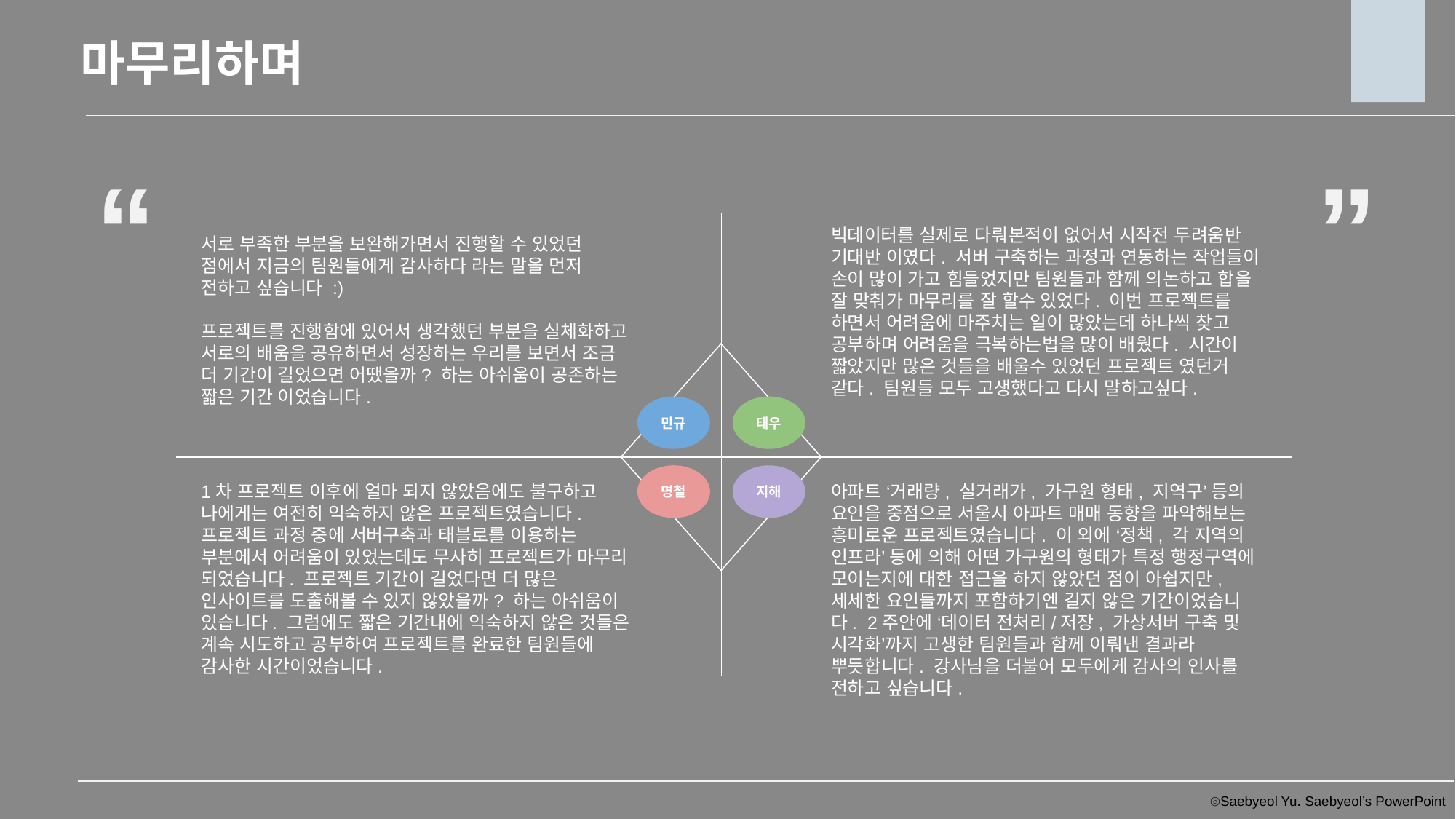

마무리하며
“
”
빅데이터를 실제로 다뤄본적이 없어서 시작전 두려움반 기대반 이였다. 서버 구축하는 과정과 연동하는 작업들이 손이 많이 가고 힘들었지만 팀원들과 함께 의논하고 합을 잘 맞춰가 마무리를 잘 할수 있었다. 이번 프로젝트를 하면서 어려움에 마주치는 일이 많았는데 하나씩 찾고 공부하며 어려움을 극복하는법을 많이 배웠다. 시간이 짧았지만 많은 것들을 배울수 있었던 프로젝트 였던거 같다. 팀원들 모두 고생했다고 다시 말하고싶다.
서로 부족한 부분을 보완해가면서 진행할 수 있었던 점에서 지금의 팀원들에게 감사하다 라는 말을 먼저 전하고 싶습니다 :)

프로젝트를 진행함에 있어서 생각했던 부분을 실체화하고 서로의 배움을 공유하면서 성장하는 우리를 보면서 조금 더 기간이 길었으면 어땠을까? 하는 아쉬움이 공존하는 짧은 기간 이었습니다.

민규
태우
명철
지해
1차 프로젝트 이후에 얼마 되지 않았음에도 불구하고 나에게는 여전히 익숙하지 않은 프로젝트였습니다.
프로젝트 과정 중에 서버구축과 태블로를 이용하는 부분에서 어려움이 있었는데도 무사히 프로젝트가 마무리  되었습니다. 프로젝트 기간이 길었다면 더 많은 인사이트를 도출해볼 수 있지 않았을까? 하는 아쉬움이 있습니다. 그럼에도 짧은 기간내에 익숙하지 않은 것들은 계속 시도하고 공부하여 프로젝트를 완료한 팀원들에 감사한 시간이었습니다.
아파트 ‘거래량, 실거래가, 가구원 형태, 지역구’ 등의 요인을 중점으로 서울시 아파트 매매 동향을 파악해보는 흥미로운 프로젝트였습니다. 이 외에 ‘정책, 각 지역의 인프라’ 등에 의해 어떤 가구원의 형태가 특정 행정구역에 모이는지에 대한 접근을 하지 않았던 점이 아쉽지만, 세세한 요인들까지 포함하기엔 길지 않은 기간이었습니다.  2주안에 ‘데이터 전처리/저장, 가상서버 구축 및 시각화’까지 고생한 팀원들과 함께 이뤄낸 결과라 뿌듯합니다. 강사님을 더불어 모두에게 감사의 인사를 전하고 싶습니다.